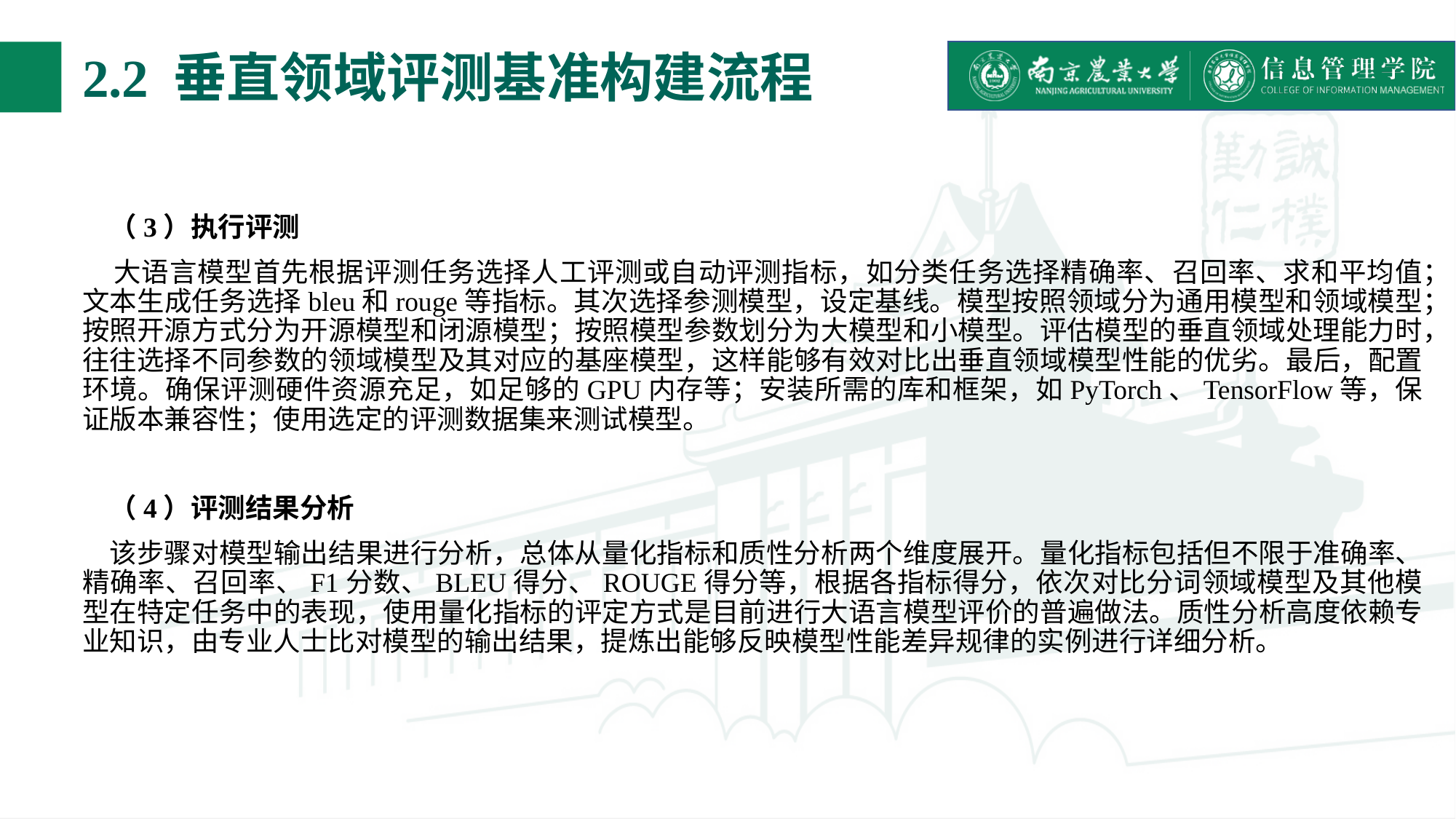

# 2.2 垂直领域评测基准构建流程
（3）执行评测
大语言模型首先根据评测任务选择人工评测或自动评测指标，如分类任务选择精确率、召回率、求和平均值；文本生成任务选择bleu和rouge等指标。其次选择参测模型，设定基线。模型按照领域分为通用模型和领域模型；按照开源方式分为开源模型和闭源模型；按照模型参数划分为大模型和小模型。评估模型的垂直领域处理能力时，往往选择不同参数的领域模型及其对应的基座模型，这样能够有效对比出垂直领域模型性能的优劣。最后，配置环境。确保评测硬件资源充足，如足够的GPU内存等；安装所需的库和框架，如PyTorch、TensorFlow等，保证版本兼容性；使用选定的评测数据集来测试模型。

（4）评测结果分析
该步骤对模型输出结果进行分析，总体从量化指标和质性分析两个维度展开。量化指标包括但不限于准确率、精确率、召回率、F1分数、BLEU得分、ROUGE得分等，根据各指标得分，依次对比分词领域模型及其他模型在特定任务中的表现，使用量化指标的评定方式是目前进行大语言模型评价的普遍做法。质性分析高度依赖专业知识，由专业人士比对模型的输出结果，提炼出能够反映模型性能差异规律的实例进行详细分析。